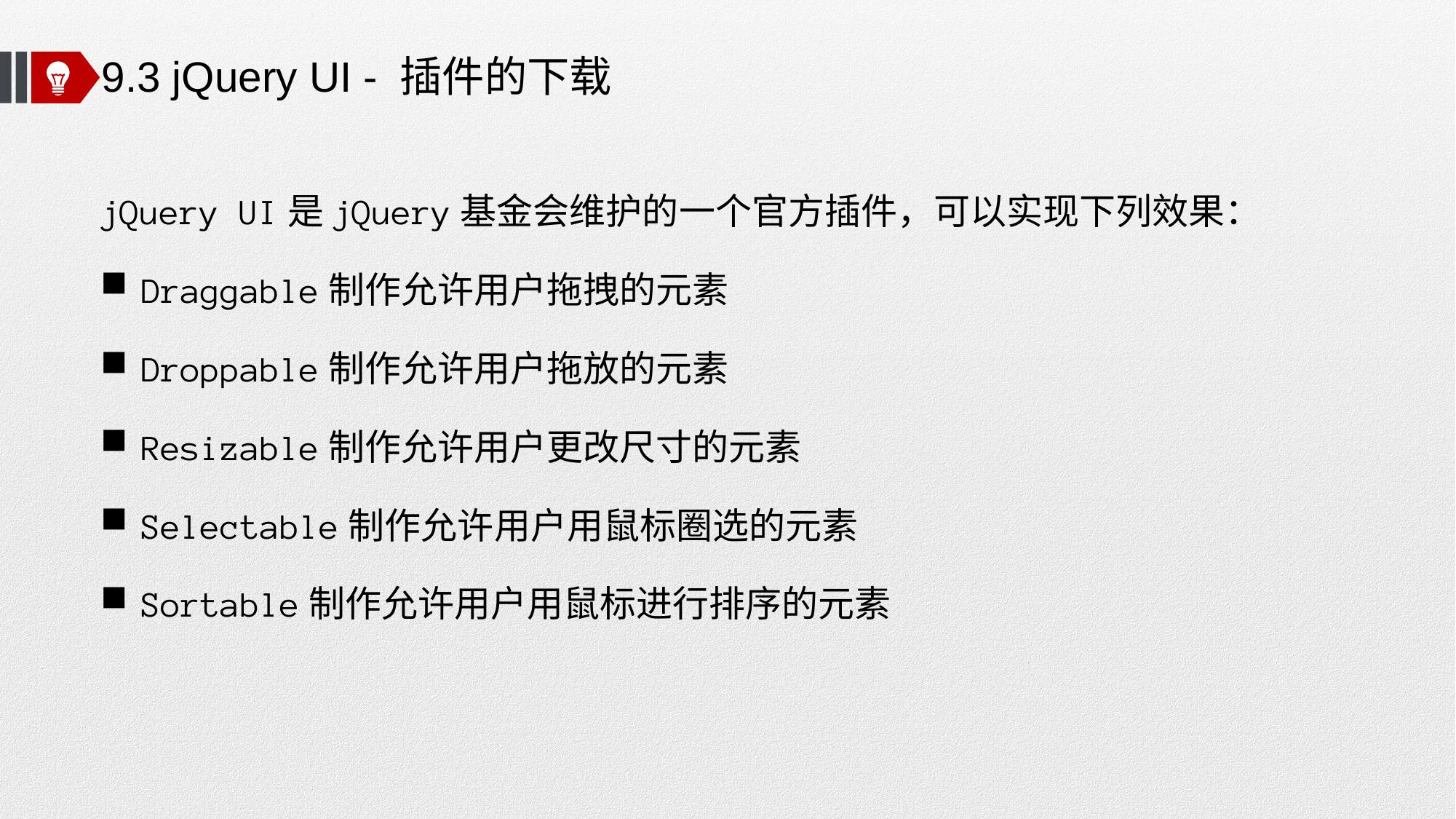

# 9.3 jQuery UI - 插件的下载

jQuery UI是jQuery基金会维护的一个官方插件，可以实现下列效果：
Draggable制作允许用户拖拽的元素
Droppable制作允许用户拖放的元素
Resizable制作允许用户更改尺寸的元素
Selectable制作允许用户用鼠标圈选的元素
Sortable制作允许用户用鼠标进行排序的元素